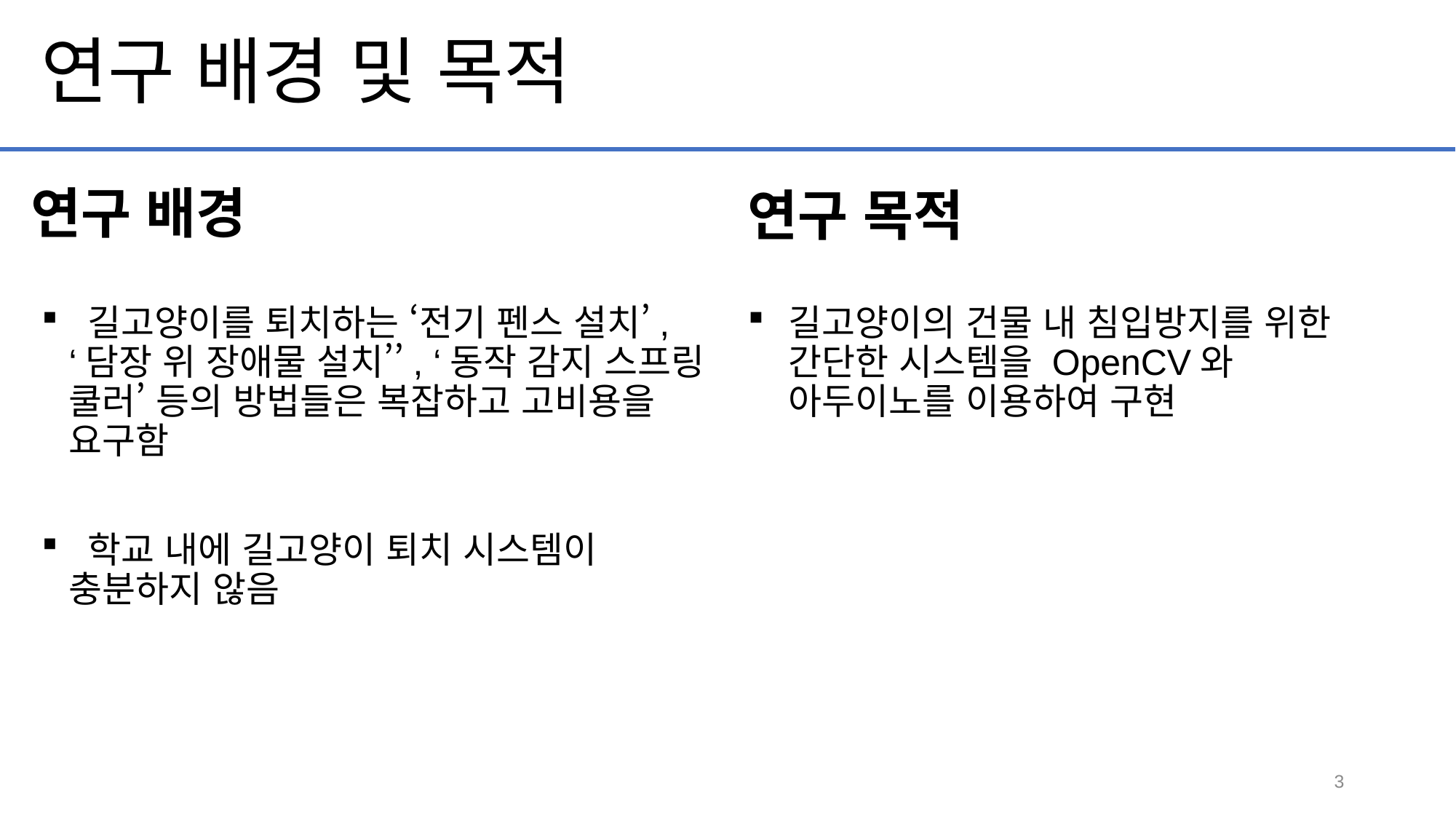

연구 배경 및 목적
연구 배경
연구 목적
 길고양이를 퇴치하는 ‘전기 펜스 설치’, ‘담장 위 장애물 설치’’, ‘동작 감지 스프링 쿨러’ 등의 방법들은 복잡하고 고비용을 요구함

 학교 내에 길고양이 퇴치 시스템이 충분하지 않음

길고양이의 건물 내 침입방지를 위한 간단한 시스템을 OpenCV와 아두이노를 이용하여 구현

3